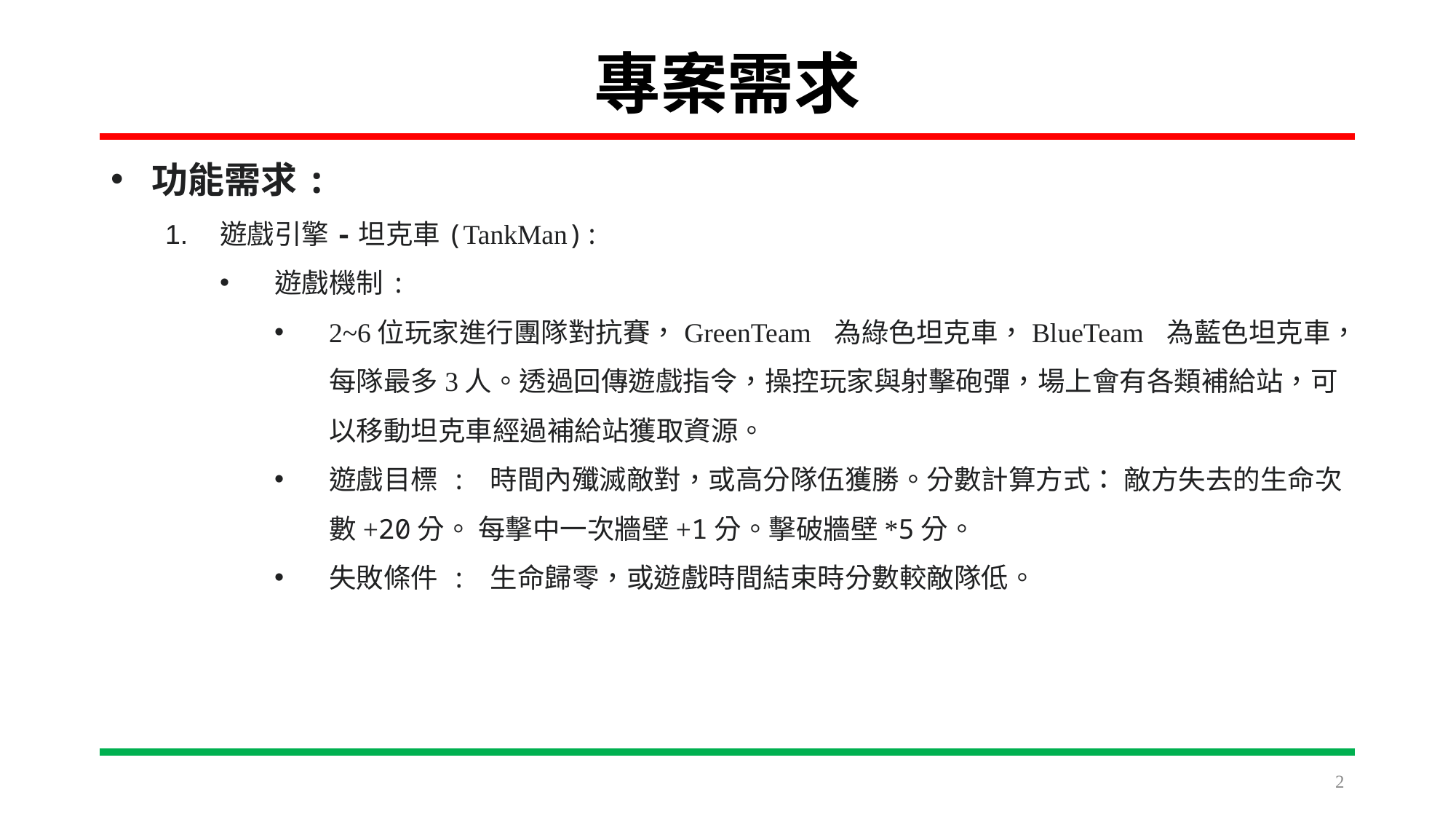

# 專案需求
功能需求:
遊戲引擎-坦克車(TankMan):
遊戲機制:
2~6位玩家進行團隊對抗賽，GreenTeam 為綠色坦克車，BlueTeam 為藍色坦克車，每隊最多3人。透過回傳遊戲指令，操控玩家與射擊砲彈，場上會有各類補給站，可以移動坦克車經過補給站獲取資源。
遊戲目標 : 時間內殲滅敵對，或高分隊伍獲勝。分數計算方式： 敵方失去的生命次數+20分。 每擊中一次牆壁+1分。擊破牆壁*5分。
失敗條件 : 生命歸零，或遊戲時間結束時分數較敵隊低。

2